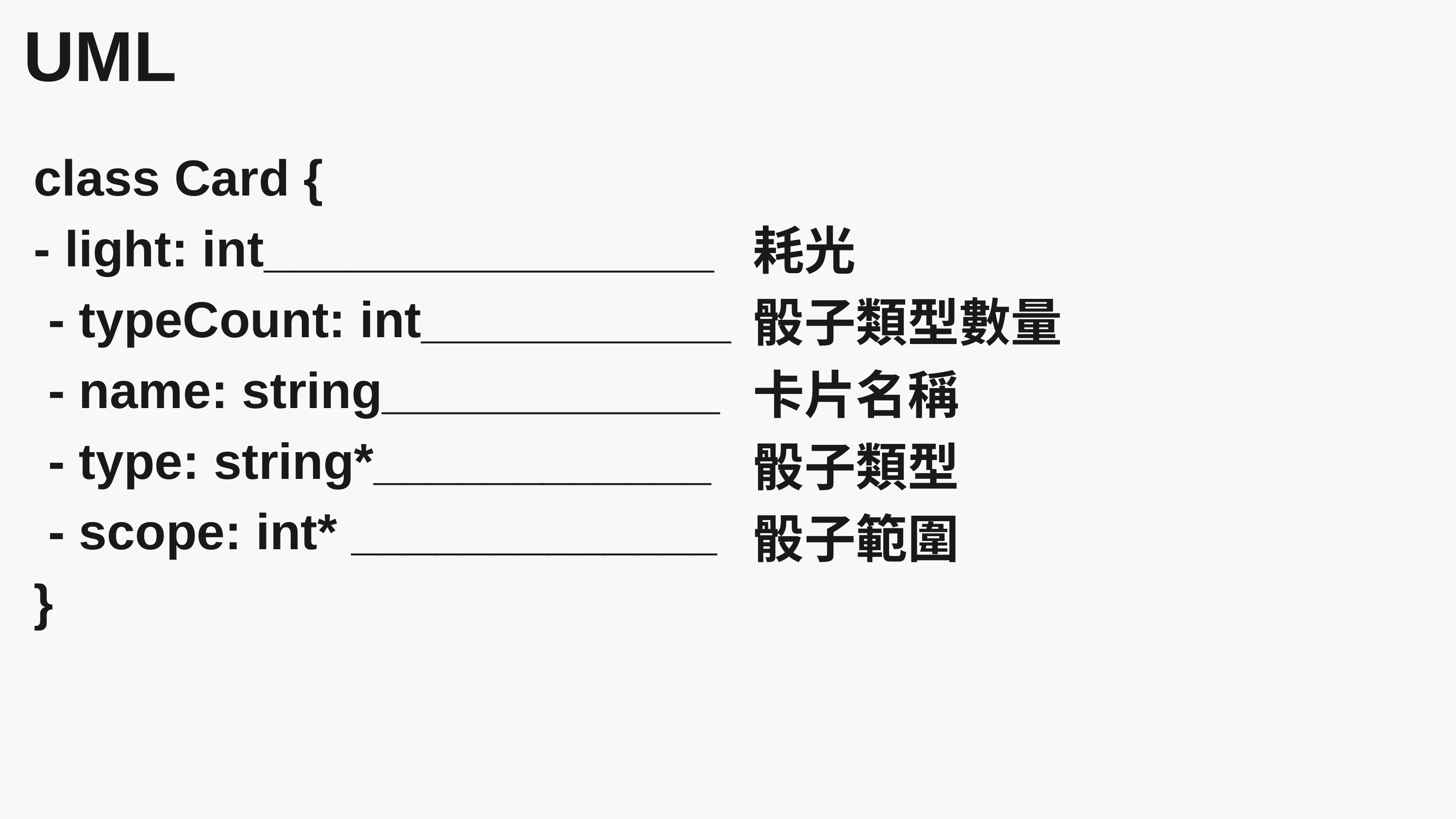

UML
class Card {
- light: int________________
 - typeCount: int___________
 - name: string____________
 - type: string*____________
 - scope: int* _____________
}

耗光
骰子類型數量
卡片名稱
骰子類型
骰子範圍